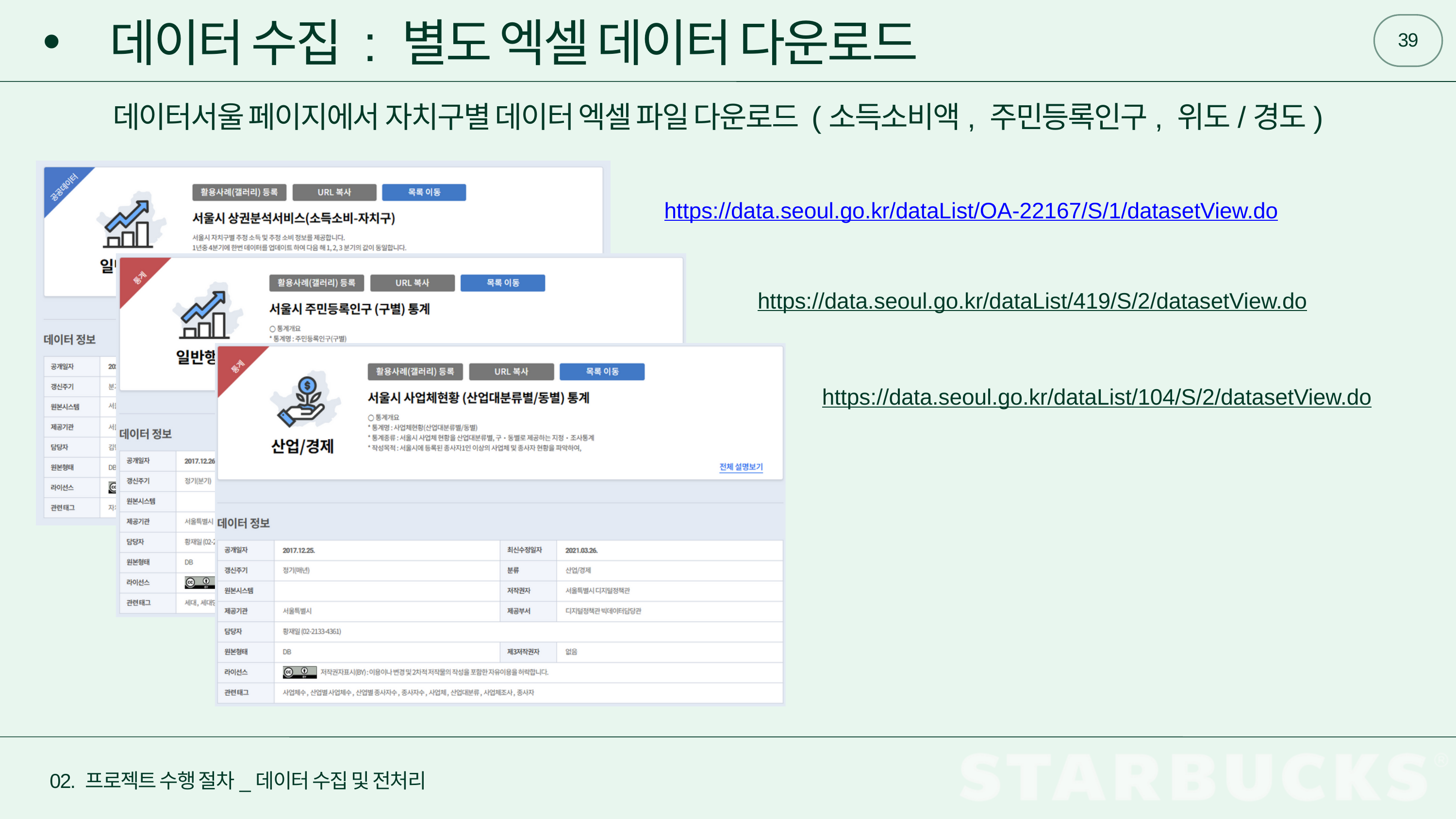

39
 데이터 수집 : 별도 엑셀 데이터 다운로드

데이터서울 페이지에서 자치구별 데이터 엑셀 파일 다운로드 (소득소비액, 주민등록인구, 위도/경도)

https://data.seoul.go.kr/dataList/OA-22167/S/1/datasetView.do

https://data.seoul.go.kr/dataList/419/S/2/datasetView.do

https://data.seoul.go.kr/dataList/104/S/2/datasetView.do

02. 프로젝트 수행 절차_데이터 수집 및 전처리